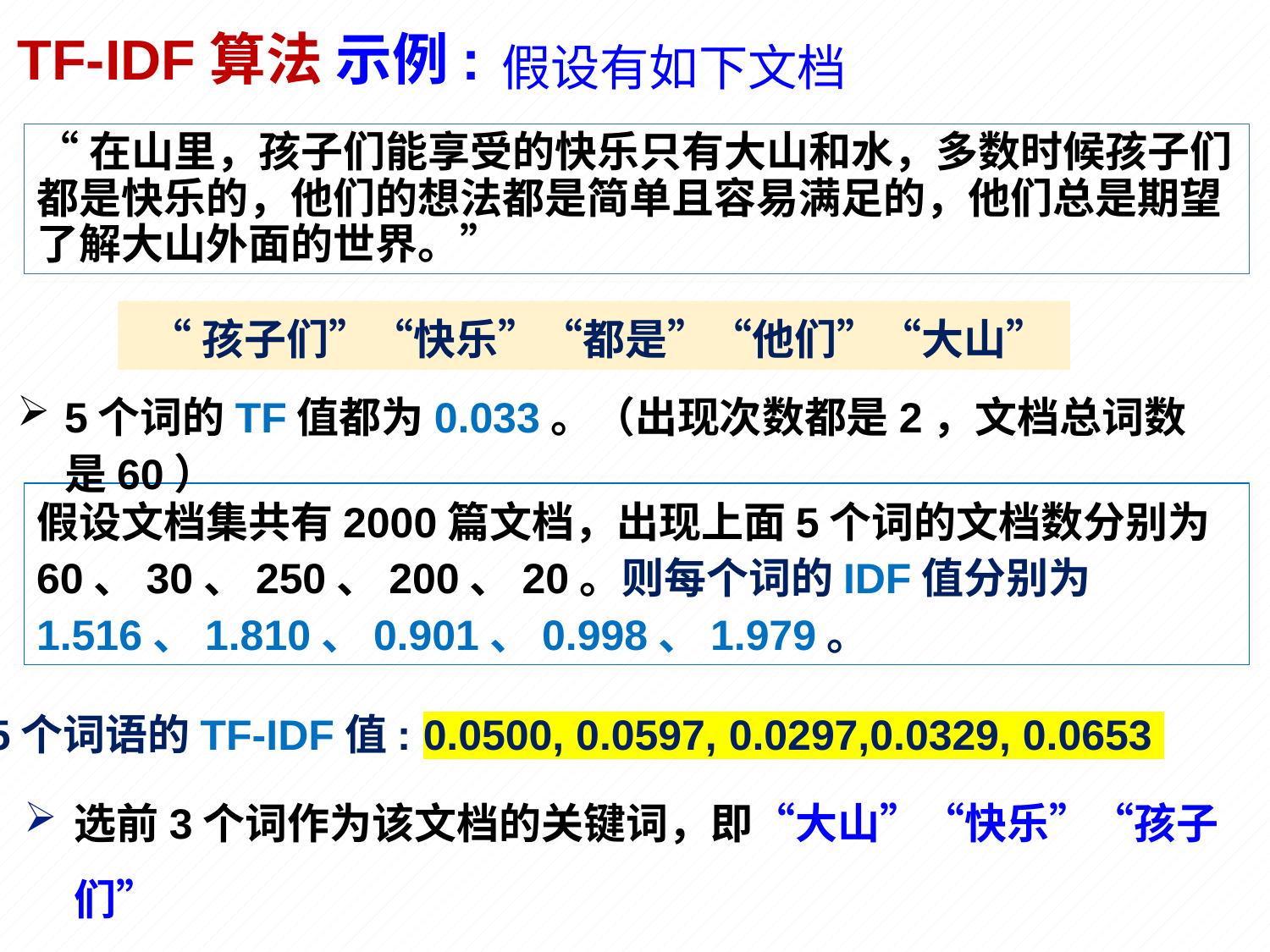

假设有如下文档
TF-IDF算法 示例:
“在山里，孩子们能享受的快乐只有大山和水，多数时候孩子们都是快乐的，他们的想法都是简单且容易满足的，他们总是期望了解大山外面的世界。”
  “孩子们”“快乐”“都是”“他们”“大山”
5个词的TF值都为0.033。（出现次数都是2，文档总词数是60）
假设文档集共有2000篇文档，出现上面5个词的文档数分别为60、30、250、200、20。则每个词的IDF值分别为1.516、1.810、0.901、0.998、1.979。
5个词语的TF-IDF值: 0.0500, 0.0597, 0.0297,0.0329, 0.0653
选前3个词作为该文档的关键词，即“大山”“快乐”“孩子们”